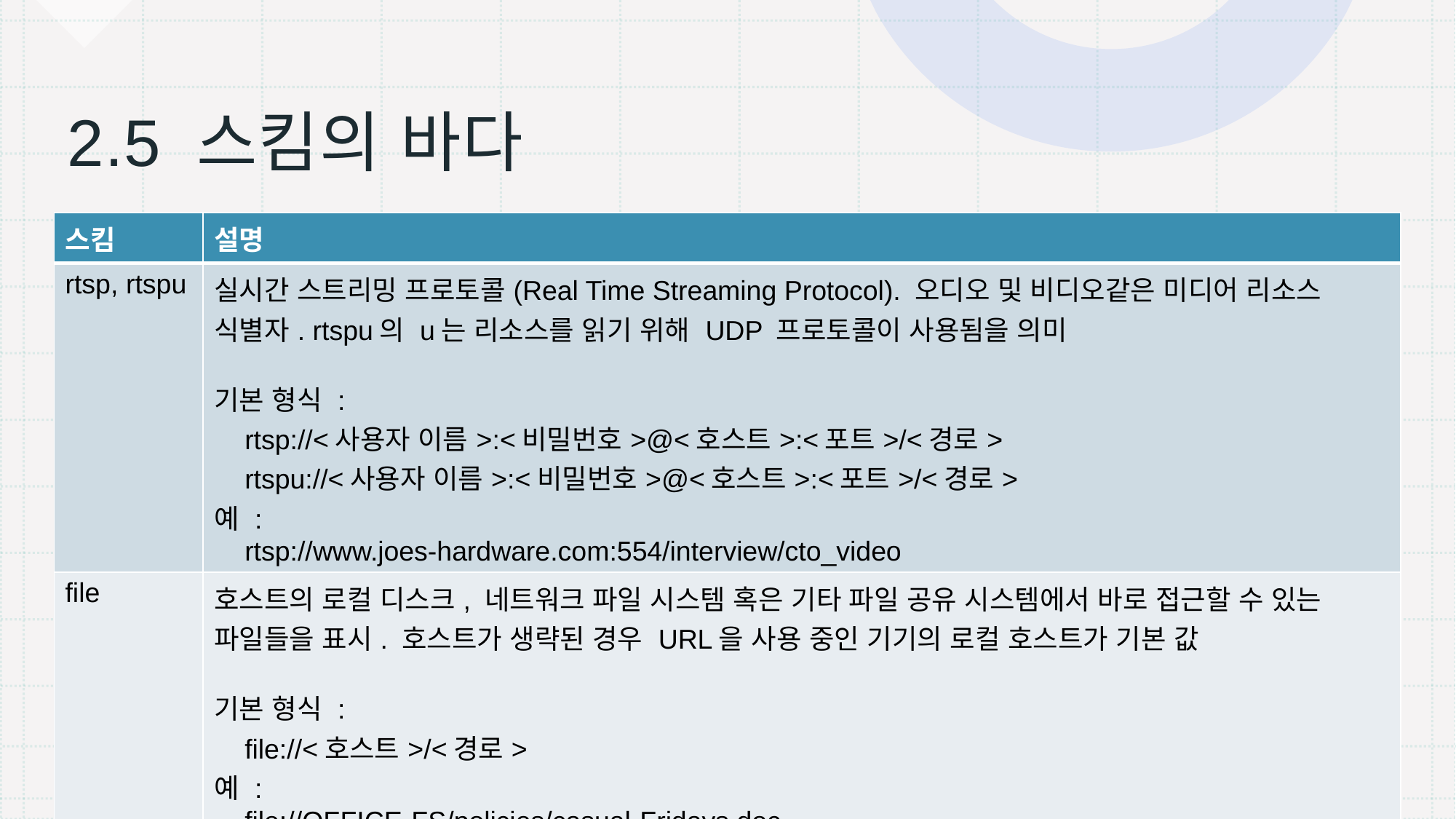

# 2.5 스킴의 바다
| 스킴 | 설명 |
| --- | --- |
| rtsp, rtspu | 실시간 스트리밍 프로토콜(Real Time Streaming Protocol). 오디오 및 비디오같은 미디어 리소스 식별자. rtspu의 u는 리소스를 읽기 위해 UDP 프로토콜이 사용됨을 의미 기본 형식 : rtsp://<사용자 이름>:<비밀번호>@<호스트>:<포트>/<경로> rtspu://<사용자 이름>:<비밀번호>@<호스트>:<포트>/<경로> 예 : rtsp://www.joes-hardware.com:554/interview/cto\_video |
| file | 호스트의 로컬 디스크, 네트워크 파일 시스템 혹은 기타 파일 공유 시스템에서 바로 접근할 수 있는 파일들을 표시. 호스트가 생략된 경우 URL을 사용 중인 기기의 로컬 호스트가 기본 값 기본 형식 : file://<호스트>/<경로> 예 : file://OFFICE-FS/policies/casual-Fridays.doc |